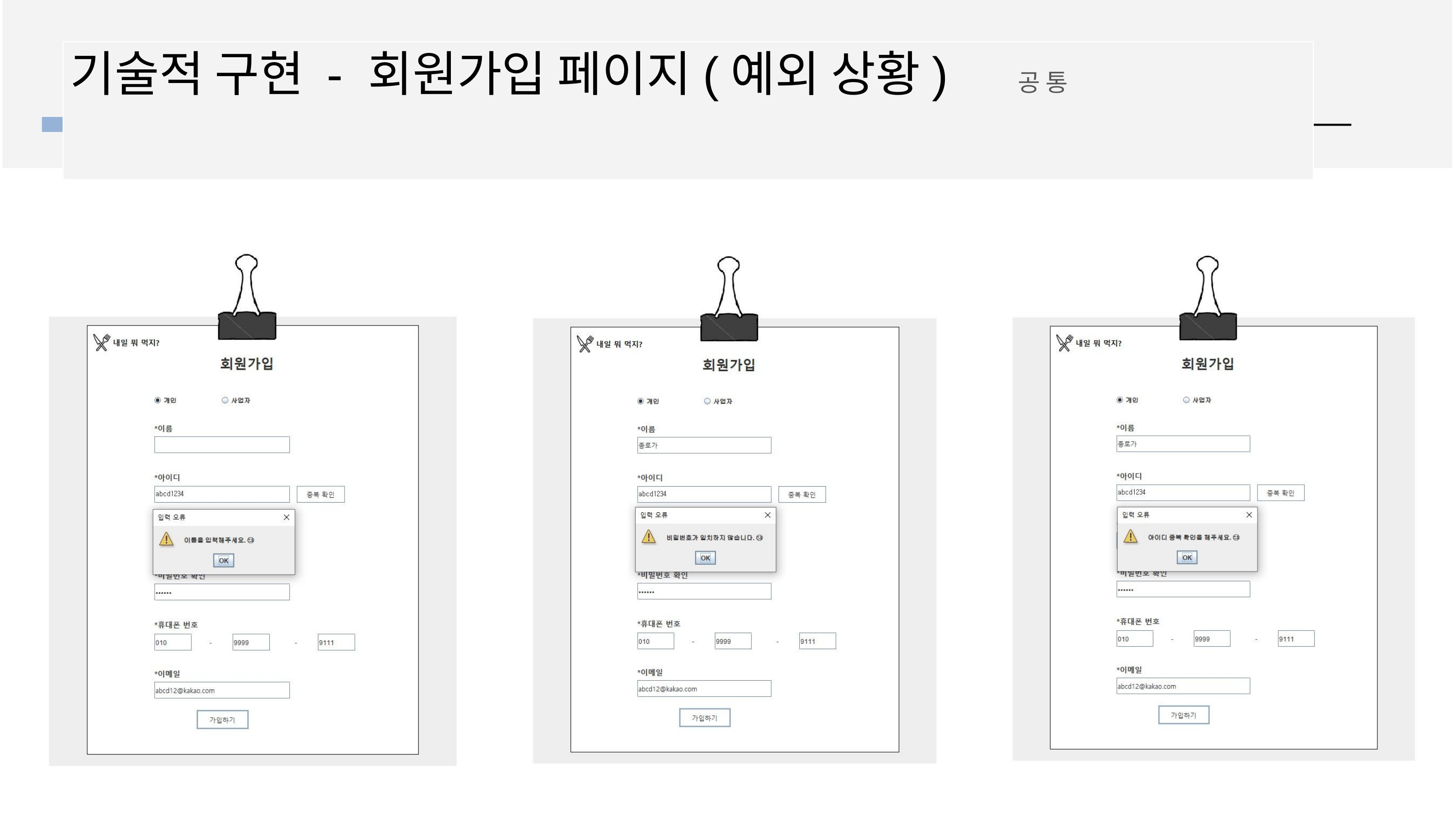

# 기술적 구현 - 회원가입 페이지(예외 상황)	공 통